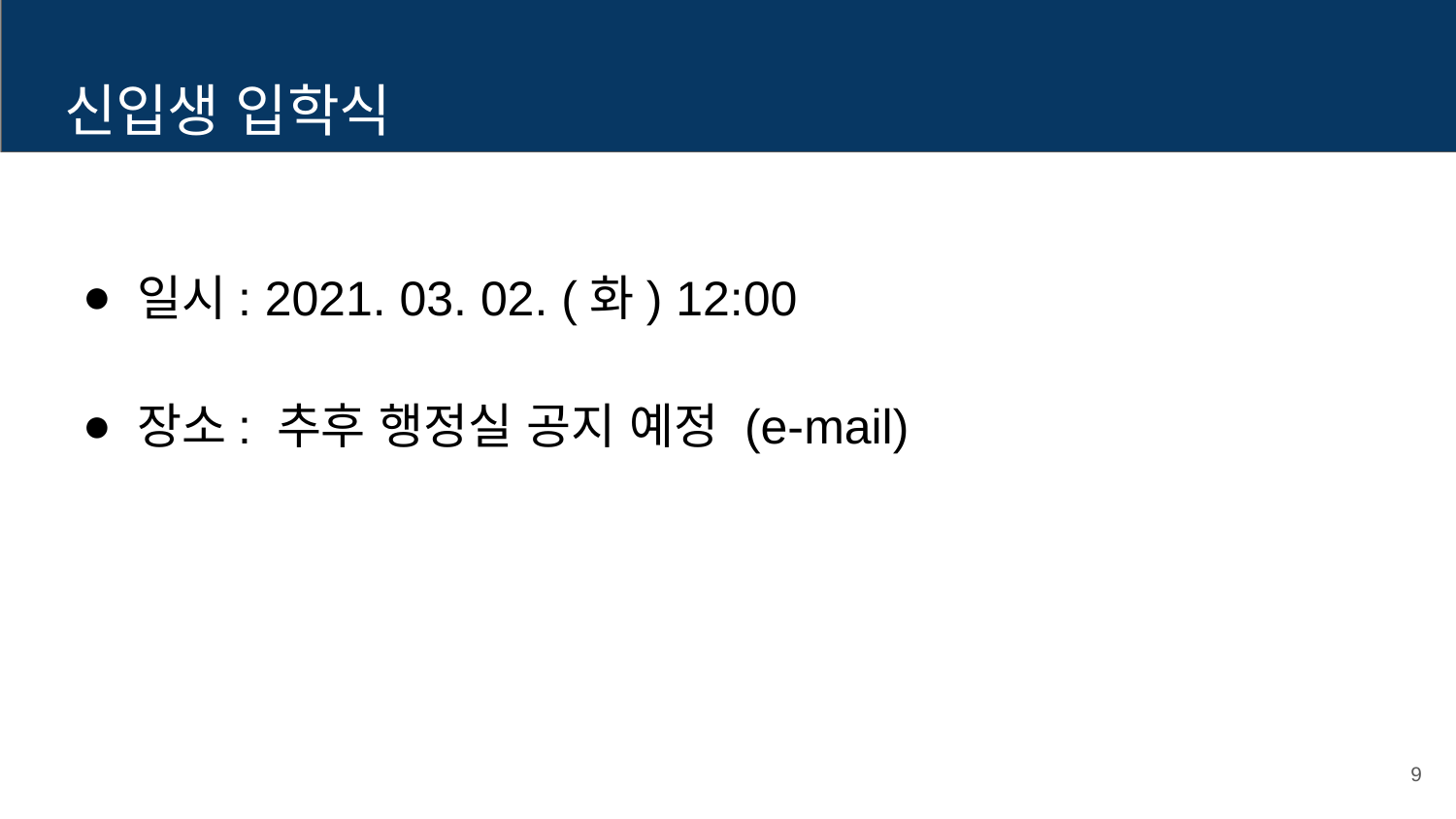

# 신입생 입학식
일시: 2021. 03. 02. (화) 12:00
장소: 추후 행정실 공지 예정 (e-mail)
9